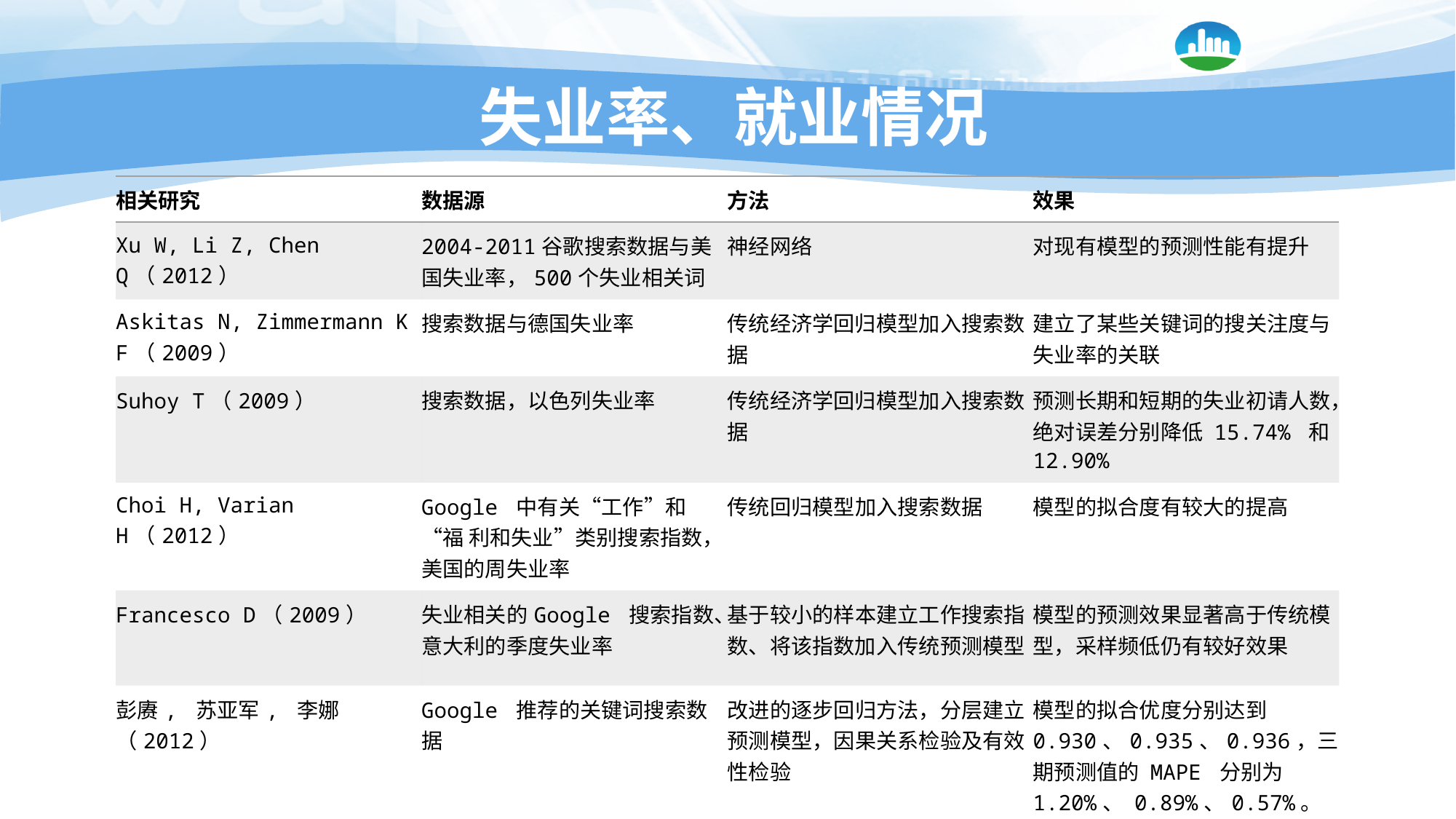

# 失业率、就业情况
| 相关研究 | 数据源 | 方法 | 效果 |
| --- | --- | --- | --- |
| Xu W, Li Z, Chen Q（2012） | 2004-2011谷歌搜索数据与美国失业率，500个失业相关词 | 神经网络 | 对现有模型的预测性能有提升 |
| Askitas N, Zimmermann K F（2009） | 搜索数据与德国失业率 | 传统经济学回归模型加入搜索数据 | 建立了某些关键词的搜关注度与失业率的关联 |
| Suhoy T（2009） | 搜索数据，以色列失业率 | 传统经济学回归模型加入搜索数据 | 预测长期和短期的失业初请人数，绝对误差分别降低 15.74% 和 12.90% |
| Choi H, Varian H（2012） | Google 中有关“工作”和“福 利和失业”类别搜索指数，美国的周失业率 | 传统回归模型加入搜索数据 | 模型的拟合度有较大的提高 |
| Francesco D（2009） | 失业相关的Google 搜索指数、意大利的季度失业率 | 基于较小的样本建立工作搜索指数、将该指数加入传统预测模型 | 模型的预测效果显著高于传统模型，采样频低仍有较好效果 |
| 彭赓, 苏亚军, 李娜（2012） | Google 推荐的关键词搜索数据 | 改进的逐步回归方法，分层建立预测模型，因果关系检验及有效性检验 | 模型的拟合优度分别达到 0.930、0.935、0.936，三期预测值的 MAPE 分别为 1.20%、 0.89%、0.57%。 |